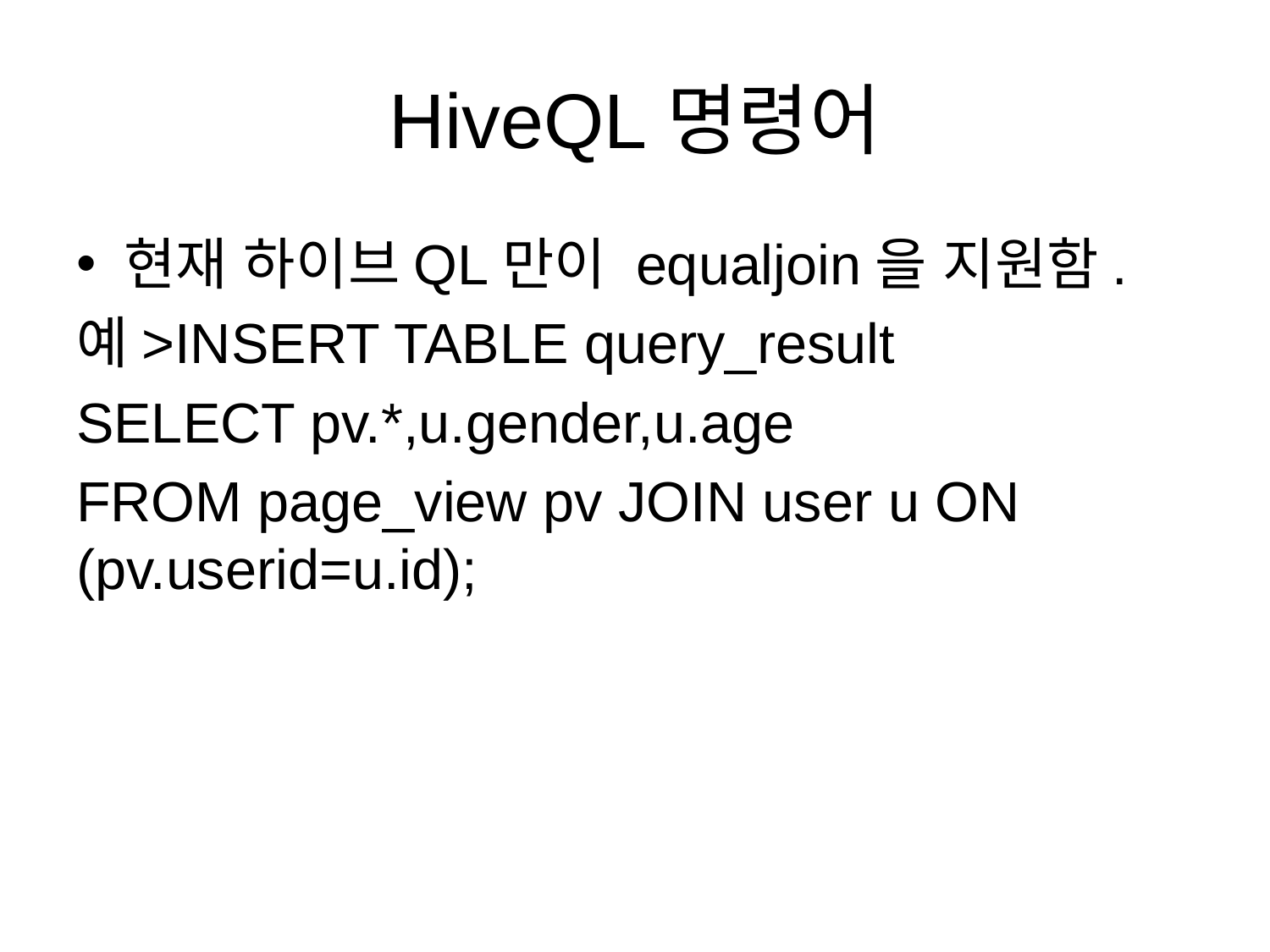

# HiveQL명령어
현재 하이브QL만이 equaljoin을 지원함.
예>INSERT TABLE query_result
SELECT pv.*,u.gender,u.age
FROM page_view pv JOIN user u ON (pv.userid=u.id);